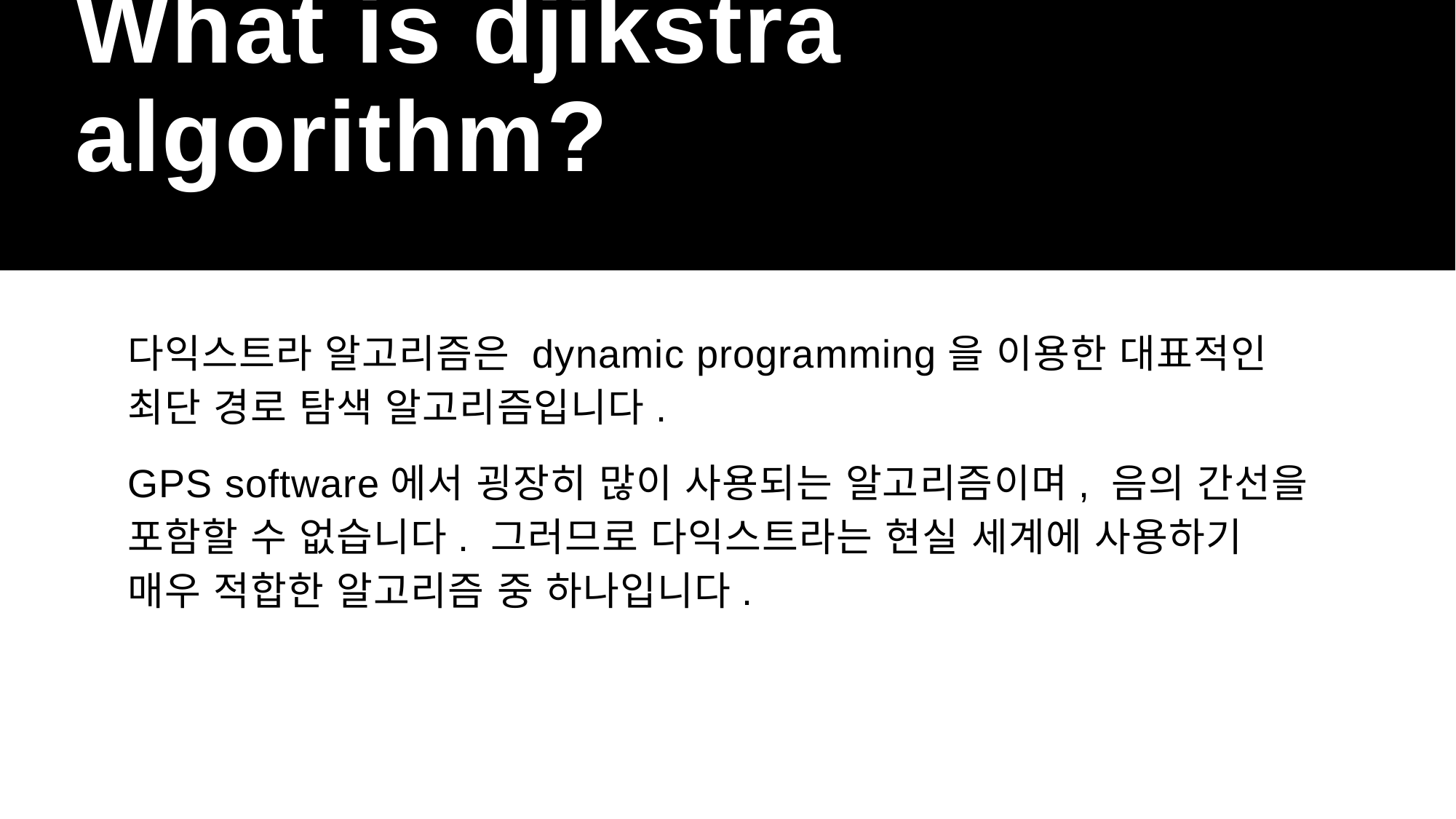

# What is djikstra algorithm?
다익스트라 알고리즘은 dynamic programming을 이용한 대표적인 최단 경로 탐색 알고리즘입니다.
GPS software에서 굉장히 많이 사용되는 알고리즘이며, 음의 간선을 포함할 수 없습니다. 그러므로 다익스트라는 현실 세계에 사용하기 매우 적합한 알고리즘 중 하나입니다.